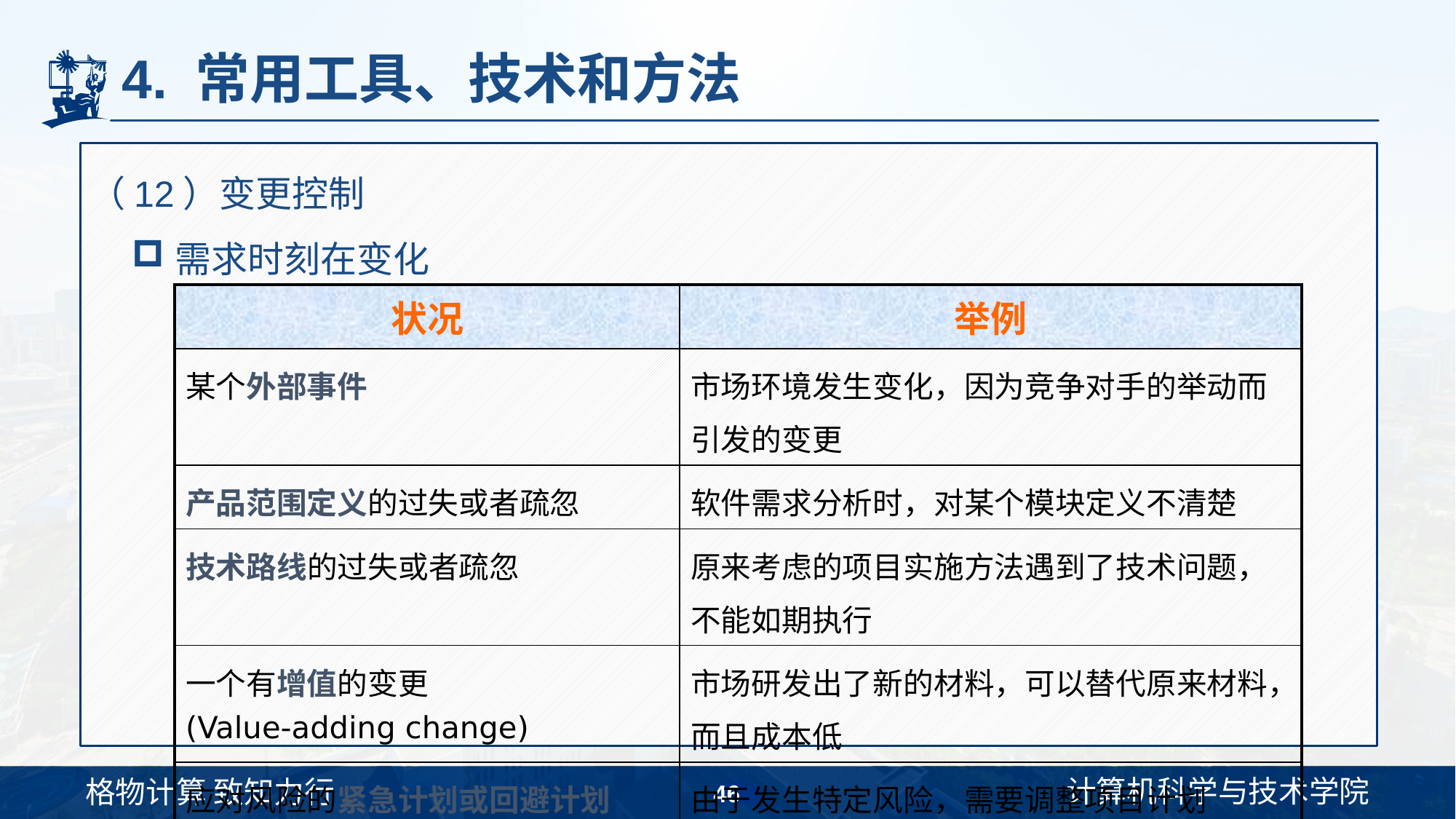

# 4. 常用工具、技术和方法
（12）变更控制
需求时刻在变化
| 状况 | 举例 |
| --- | --- |
| 某个外部事件 | 市场环境发生变化，因为竞争对手的举动而引发的变更 |
| 产品范围定义的过失或者疏忽 | 软件需求分析时，对某个模块定义不清楚 |
| 技术路线的过失或者疏忽 | 原来考虑的项目实施方法遇到了技术问题，不能如期执行 |
| 一个有增值的变更 (Value-adding change) | 市场研发出了新的材料，可以替代原来材料，而且成本低 |
| 应对风险的紧急计划或回避计划 | 由于发生特定风险，需要调整项目计划 |
46